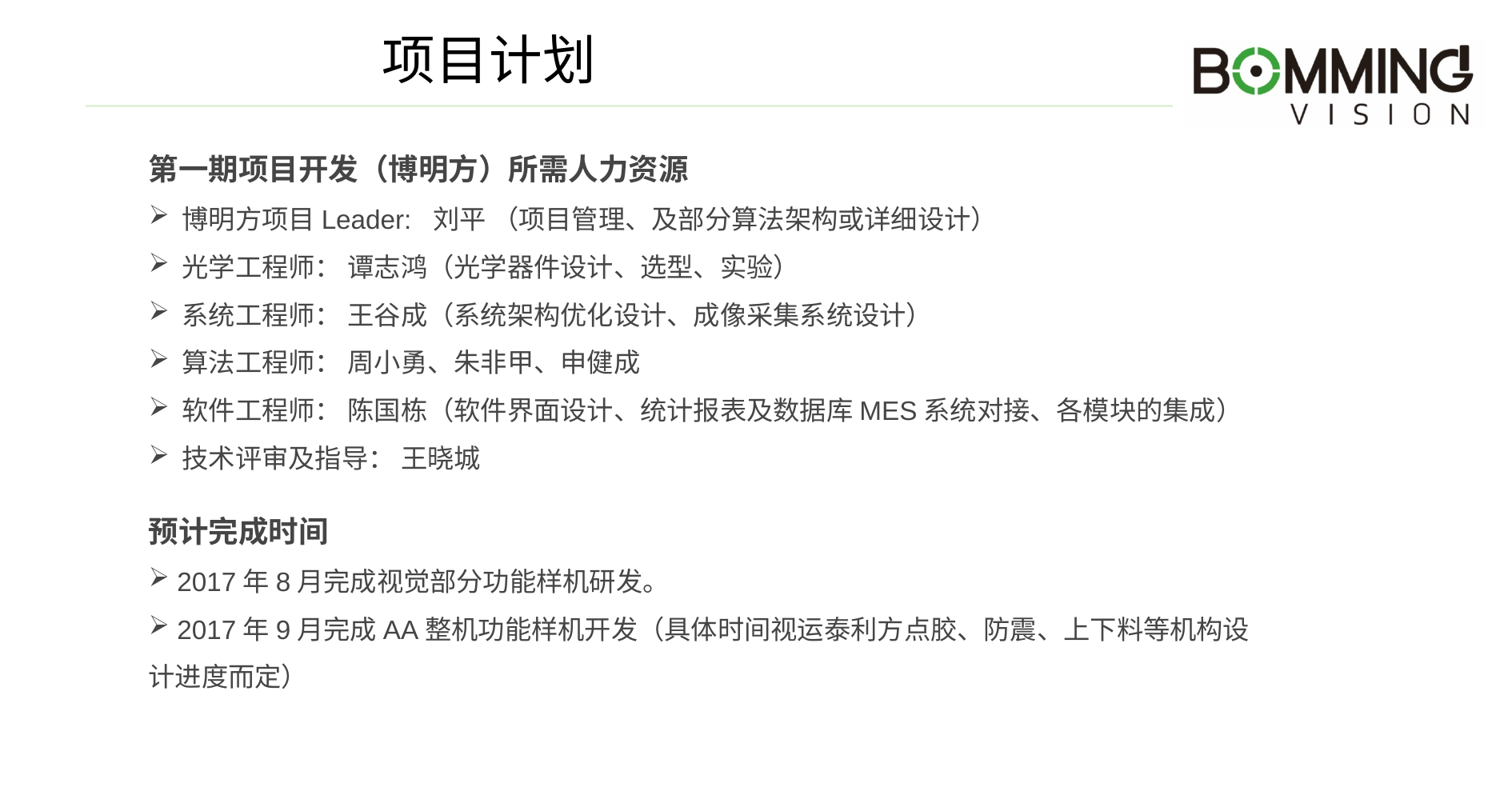

# 项目计划
第一期项目开发（博明方）所需人力资源
 博明方项目Leader:  刘平 （项目管理、及部分算法架构或详细设计）
 光学工程师： 谭志鸿（光学器件设计、选型、实验）
 系统工程师： 王谷成（系统架构优化设计、成像采集系统设计）
 算法工程师： 周小勇、朱非甲、申健成
 软件工程师： 陈国栋（软件界面设计、统计报表及数据库MES系统对接、各模块的集成）
 技术评审及指导： 王晓城

预计完成时间
 2017年8月完成视觉部分功能样机研发。
 2017年9月完成AA整机功能样机开发（具体时间视运泰利方点胶、防震、上下料等机构设计进度而定）